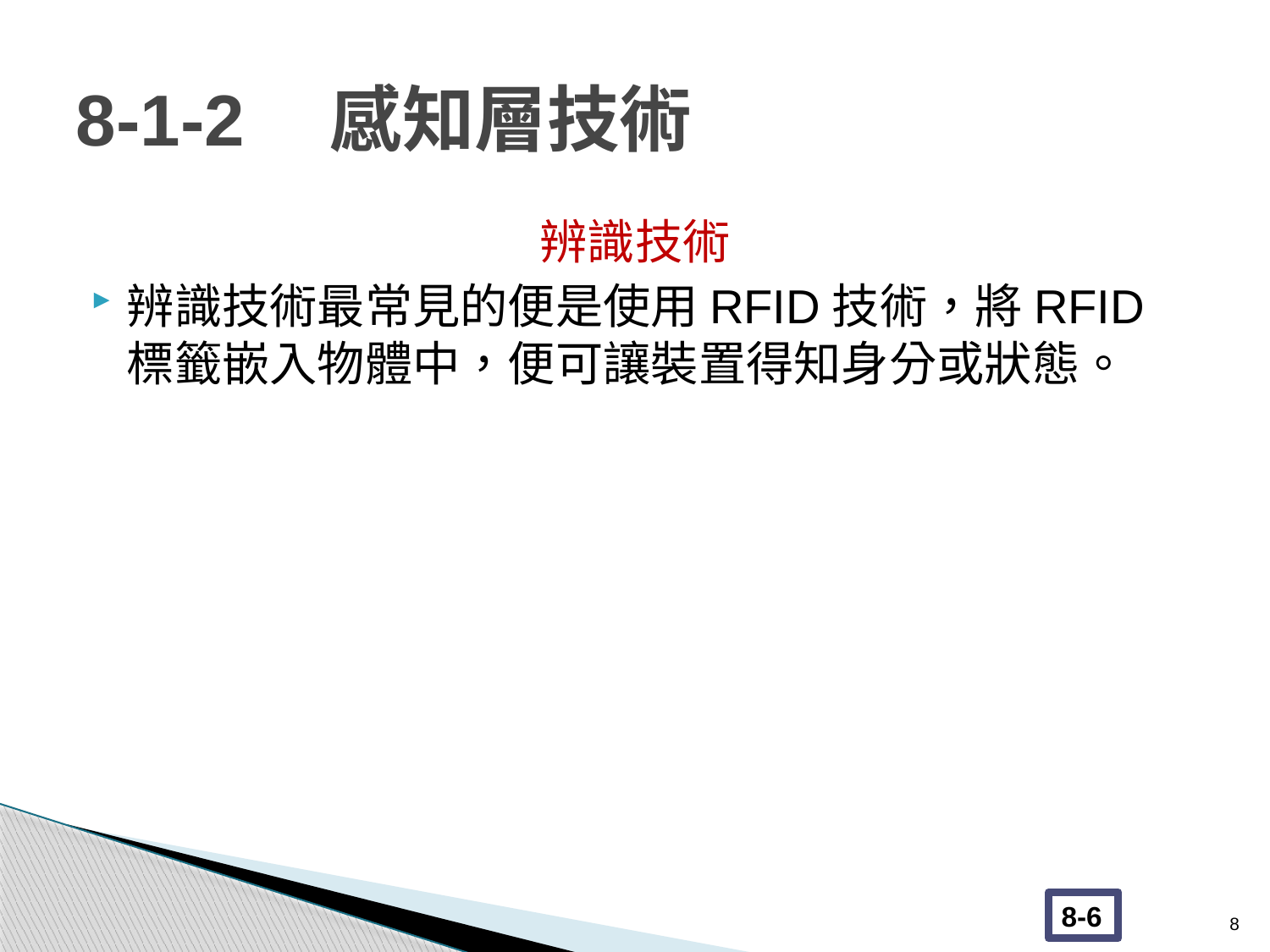

# 8-1-2	感知層技術
辨識技術
辨識技術最常見的便是使用RFID技術，將RFID標籤嵌入物體中，便可讓裝置得知身分或狀態。
8